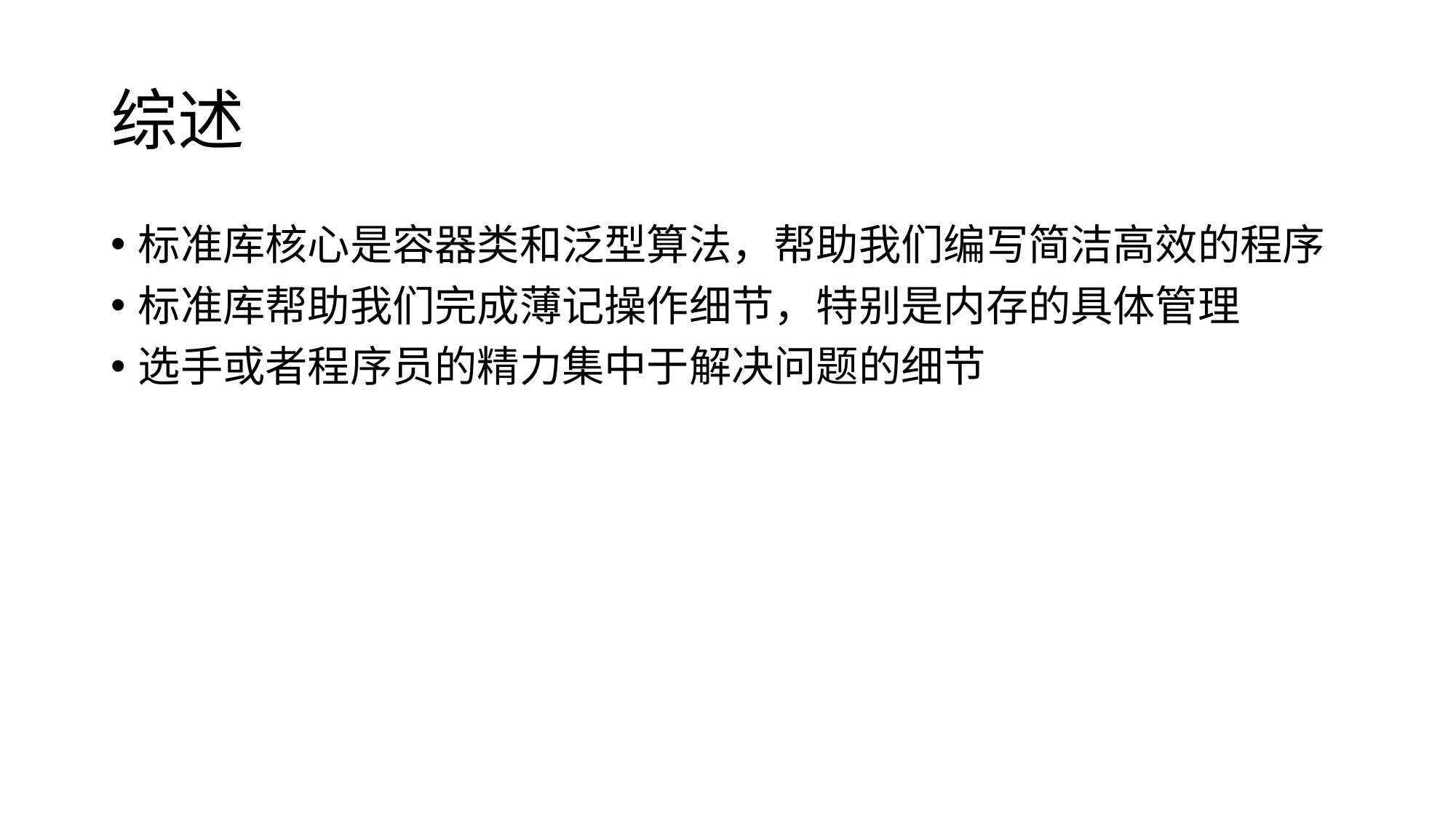

# 综述
标准库核心是容器类和泛型算法，帮助我们编写简洁高效的程序
标准库帮助我们完成薄记操作细节，特别是内存的具体管理
选手或者程序员的精力集中于解决问题的细节